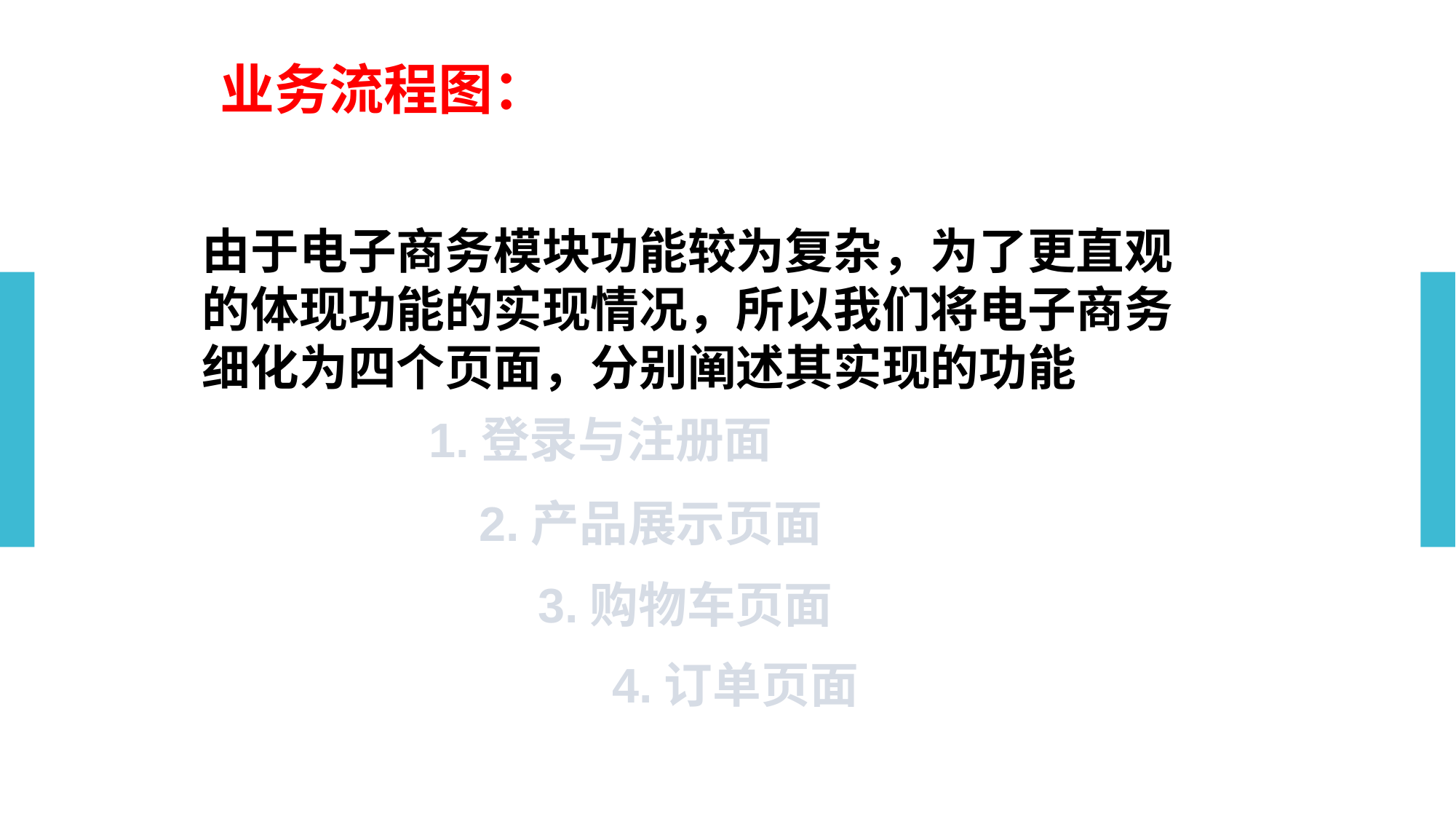

业务流程图：

由于电子商务模块功能较为复杂，为了更直观的体现功能的实现情况，所以我们将电子商务细化为四个页面，分别阐述其实现的功能

1.登录与注册面
2.产品展示页面
3.购物车页面
4.订单页面